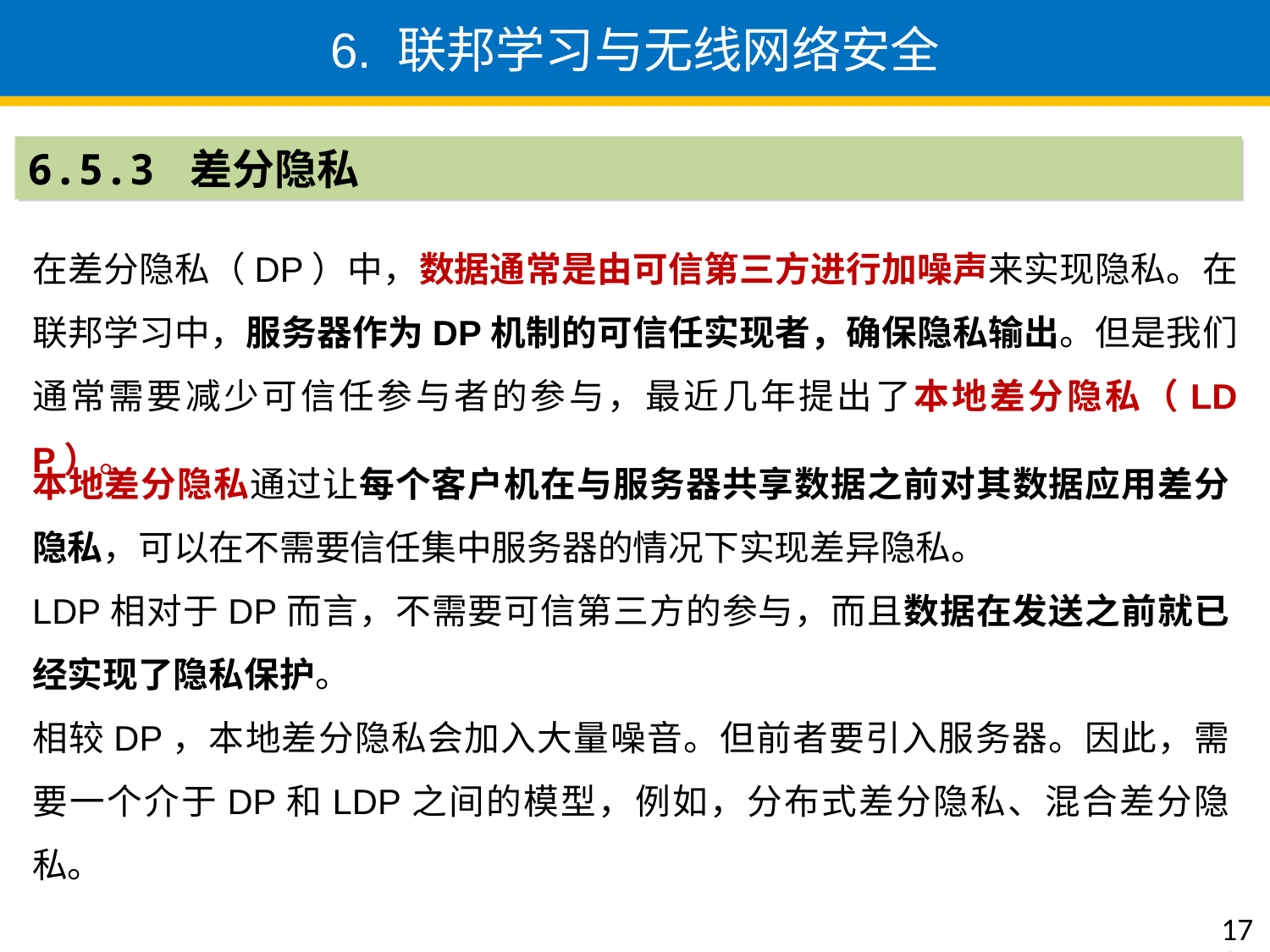

6. 联邦学习与无线网络安全
6.5.3 差分隐私
在差分隐私（DP）中，数据通常是由可信第三方进行加噪声来实现隐私。在联邦学习中，服务器作为DP机制的可信任实现者，确保隐私输出。但是我们通常需要减少可信任参与者的参与，最近几年提出了本地差分隐私（LDP）。
本地差分隐私通过让每个客户机在与服务器共享数据之前对其数据应用差分隐私，可以在不需要信任集中服务器的情况下实现差异隐私。
LDP相对于DP而言，不需要可信第三方的参与，而且数据在发送之前就已经实现了隐私保护。
相较DP，本地差分隐私会加入大量噪音。但前者要引入服务器。因此，需要一个介于DP和LDP之间的模型，例如，分布式差分隐私、混合差分隐私。
171